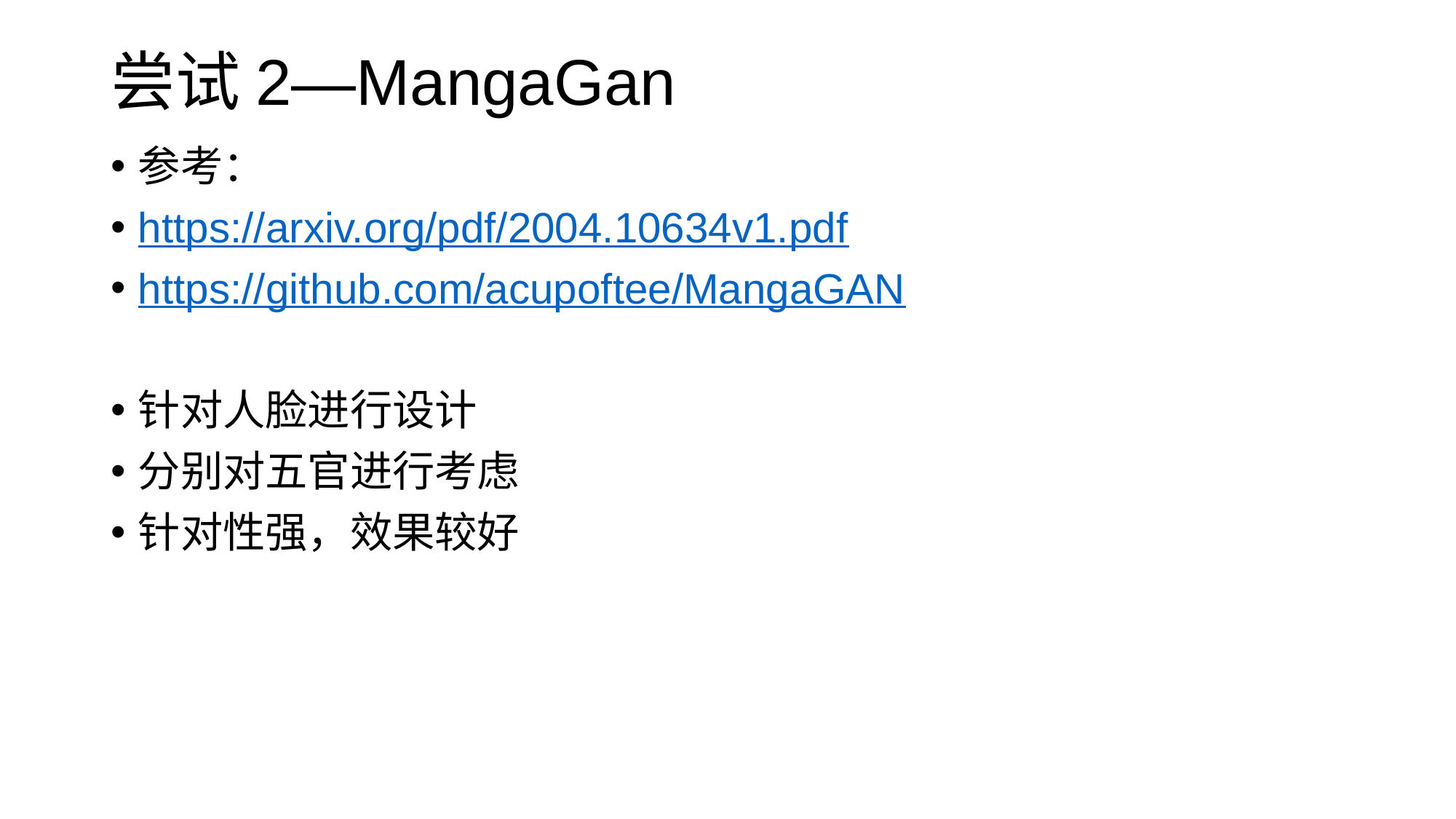

# 尝试2—MangaGan
参考：
https://arxiv.org/pdf/2004.10634v1.pdf
https://github.com/acupoftee/MangaGAN

针对人脸进行设计
分别对五官进行考虑
针对性强，效果较好